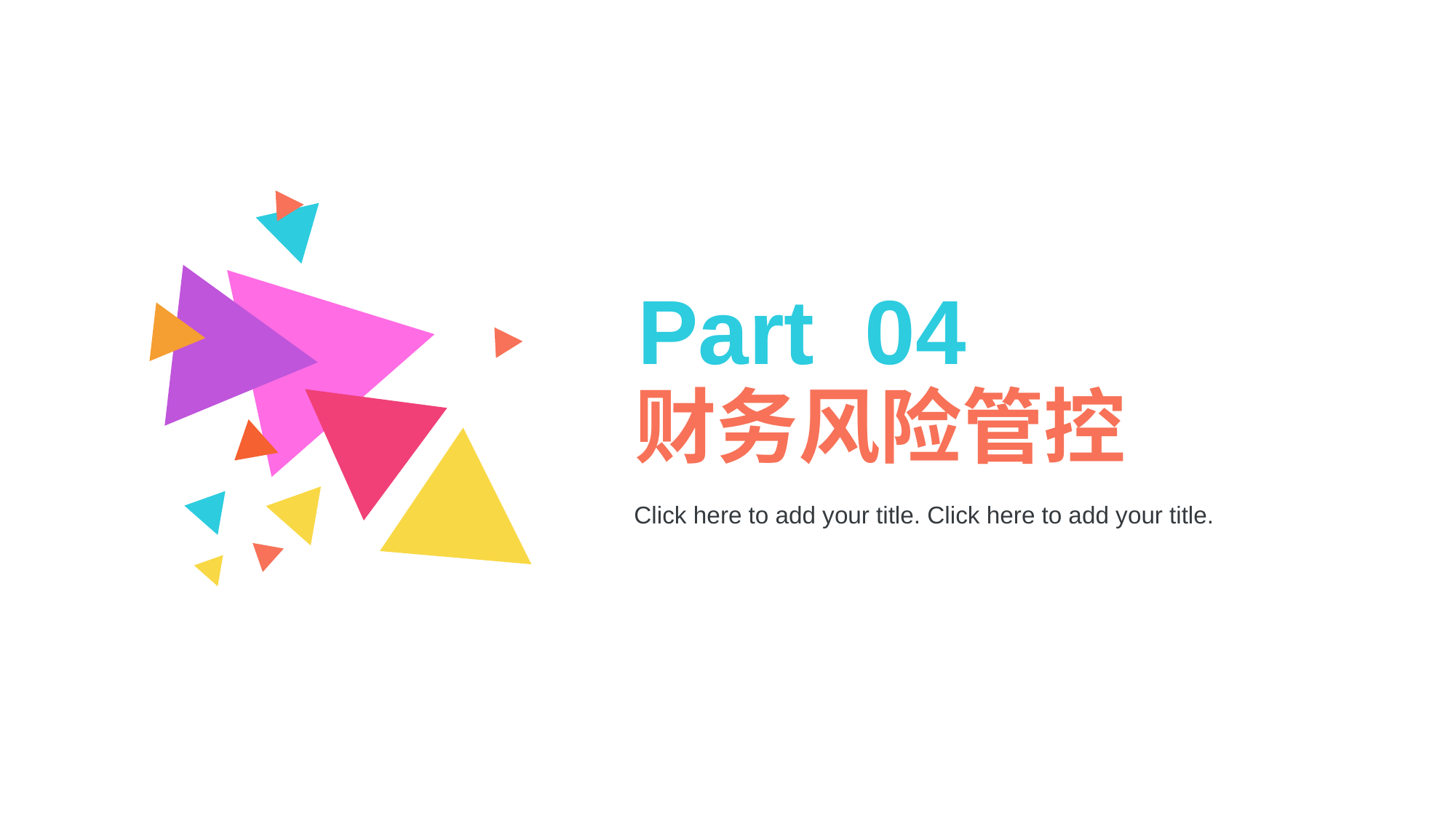

Part  04
财务风险管控
Click here to add your title. Click here to add your title.